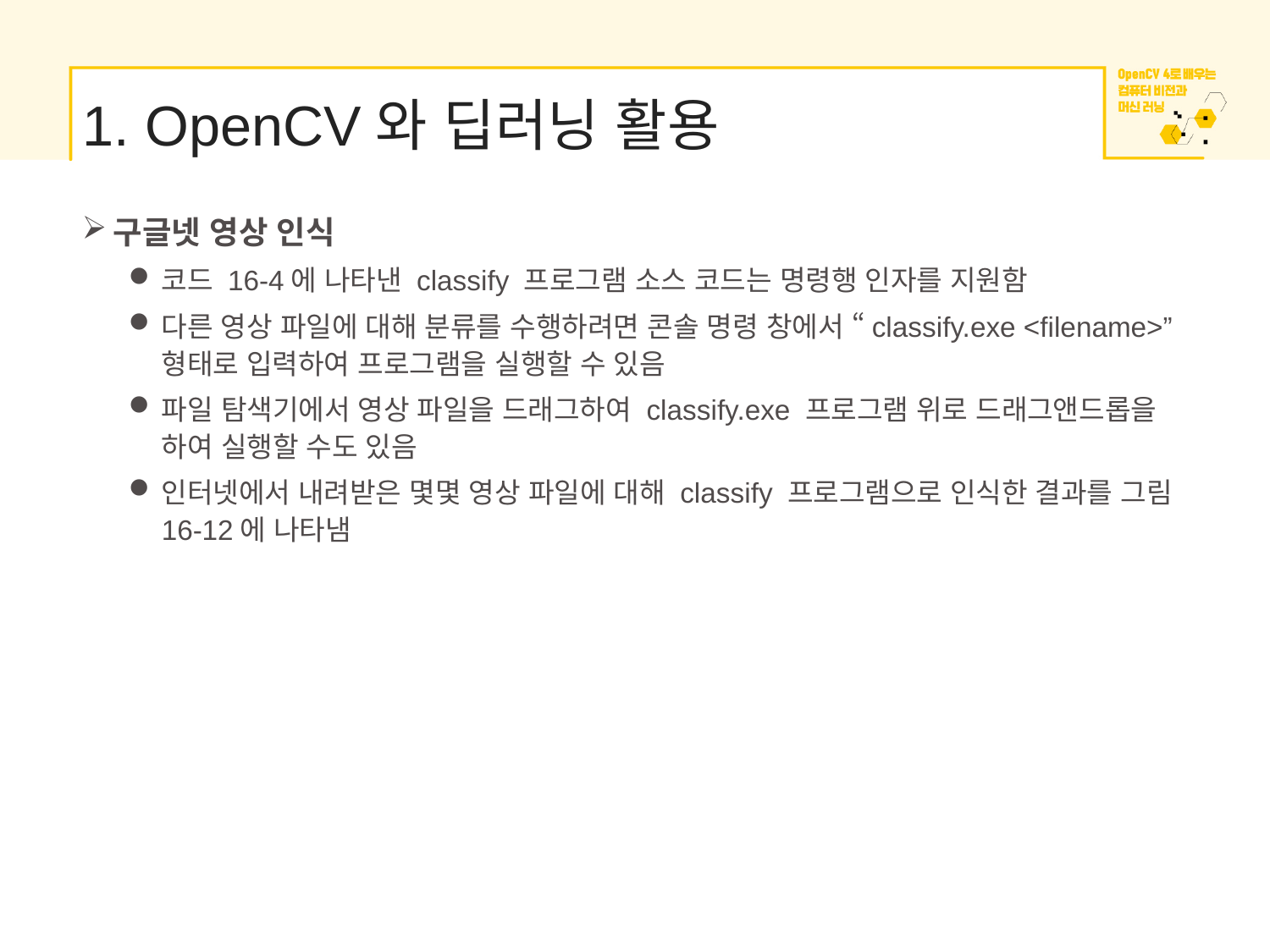

# 1. OpenCV와 딥러닝 활용
구글넷 영상 인식
코드 16-4에 나타낸 classify 프로그램 소스 코드는 명령행 인자를 지원함
다른 영상 파일에 대해 분류를 수행하려면 콘솔 명령 창에서 “classify.exe <filename>” 형태로 입력하여 프로그램을 실행할 수 있음
파일 탐색기에서 영상 파일을 드래그하여 classify.exe 프로그램 위로 드래그앤드롭을 하여 실행할 수도 있음
인터넷에서 내려받은 몇몇 영상 파일에 대해 classify 프로그램으로 인식한 결과를 그림 16-12에 나타냄